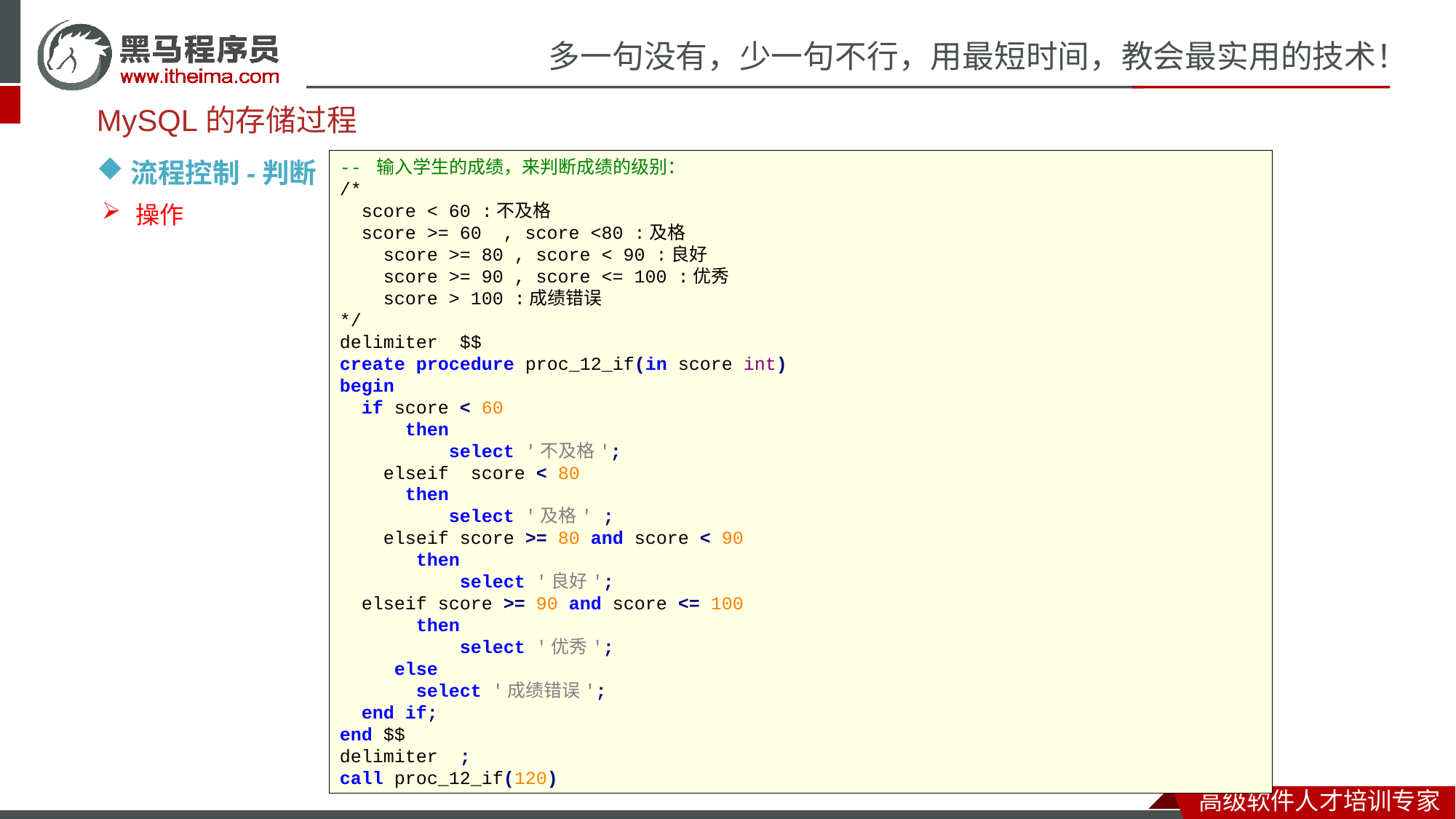

MySQL的存储过程
流程控制-判断
-- 输入学生的成绩，来判断成绩的级别：
/*
  score < 60 :不及格
  score >= 60  , score <80 :及格
    score >= 80 , score < 90 :良好
    score >= 90 , score <= 100 :优秀
    score > 100 :成绩错误
*/
delimiter  $$
create procedure proc_12_if(in score int)
begin
  if score < 60
      then
          select '不及格';
    elseif  score < 80
      then
          select '及格' ;
    elseif score >= 80 and score < 90
       then
           select '良好';
  elseif score >= 90 and score <= 100
       then
           select '优秀';
     else
       select '成绩错误';
  end if;
end $$
delimiter  ;
call proc_12_if(120)
操作